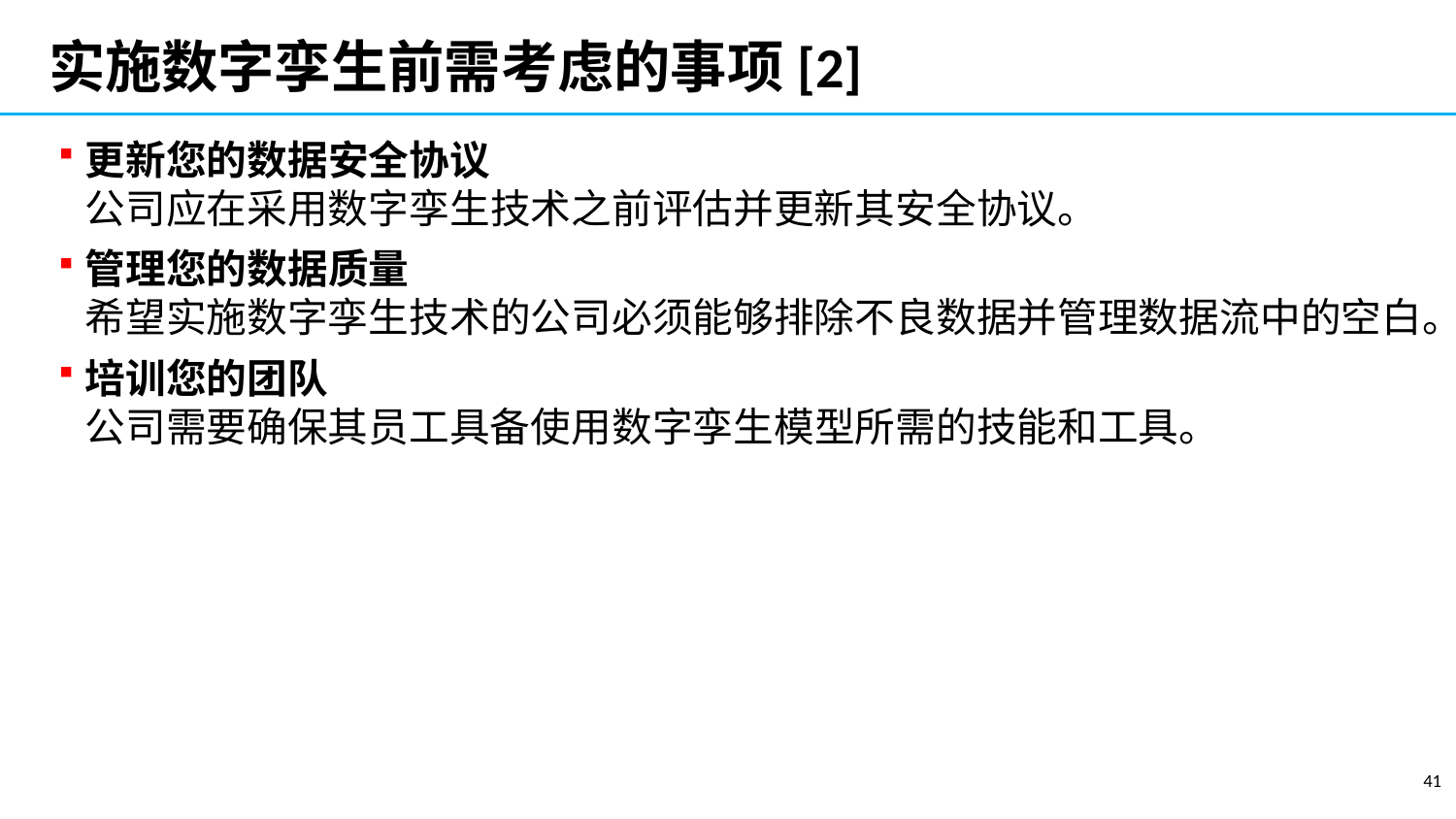

# 实施数字孪生前需考虑的事项[2]

更新您的数据安全协议
公司应在采用数字孪生技术之前评估并更新其安全协议。
管理您的数据质量
希望实施数字孪生技术的公司必须能够排除不良数据并管理数据流中的空白。
培训您的团队
公司需要确保其员工具备使用数字孪生模型所需的技能和工具。
41